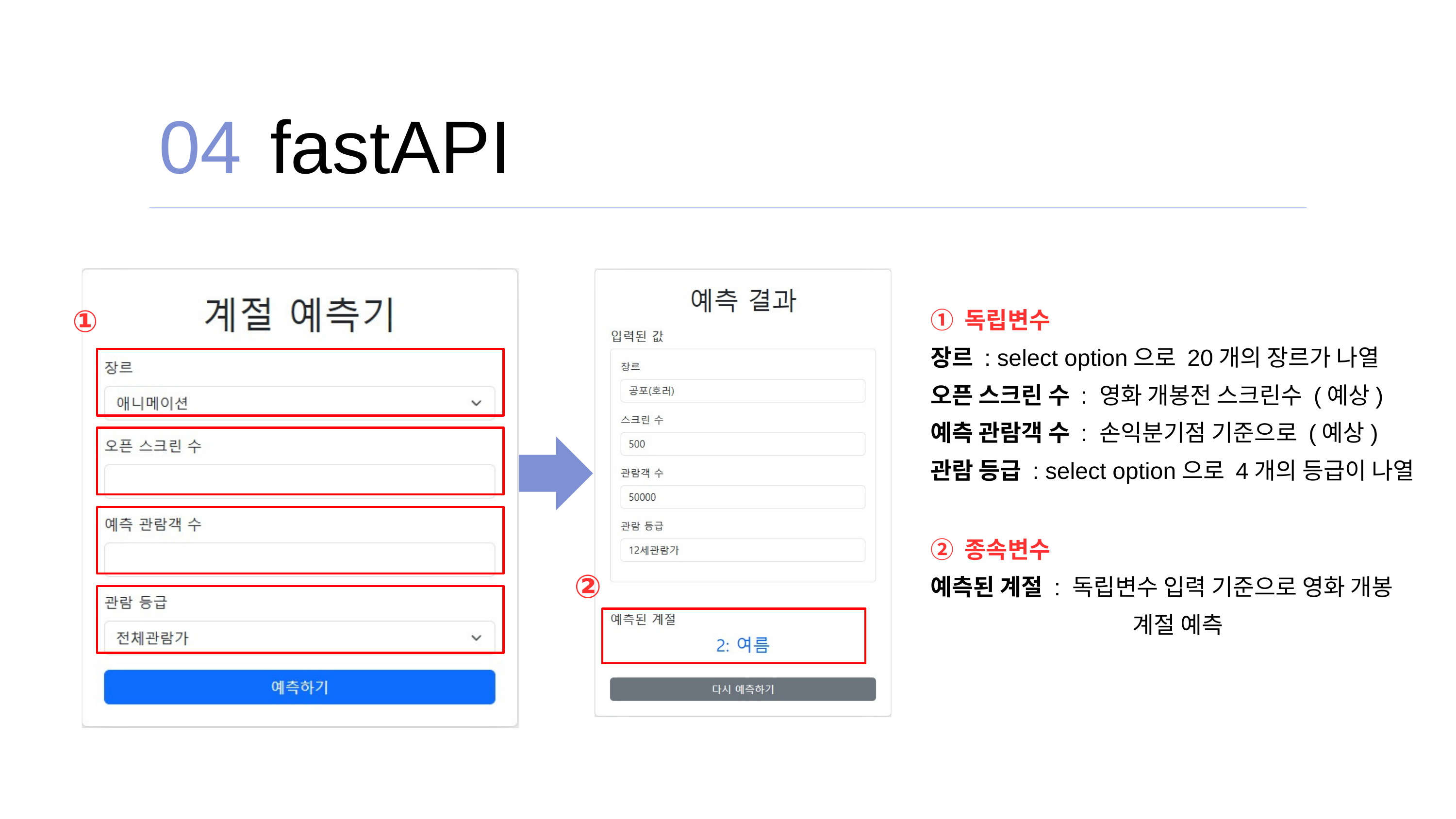

04
fastAPI

①
① 독립변수
장르 : select option으로 20개의 장르가 나열
오픈 스크린 수 : 영화 개봉전 스크린수 (예상)
예측 관람객 수 : 손익분기점 기준으로 (예상)
관람 등급 : select option으로 4개의 등급이 나열

② 종속변수
예측된 계절 : 독립변수 입력 기준으로 영화 개봉
계절 예측

②